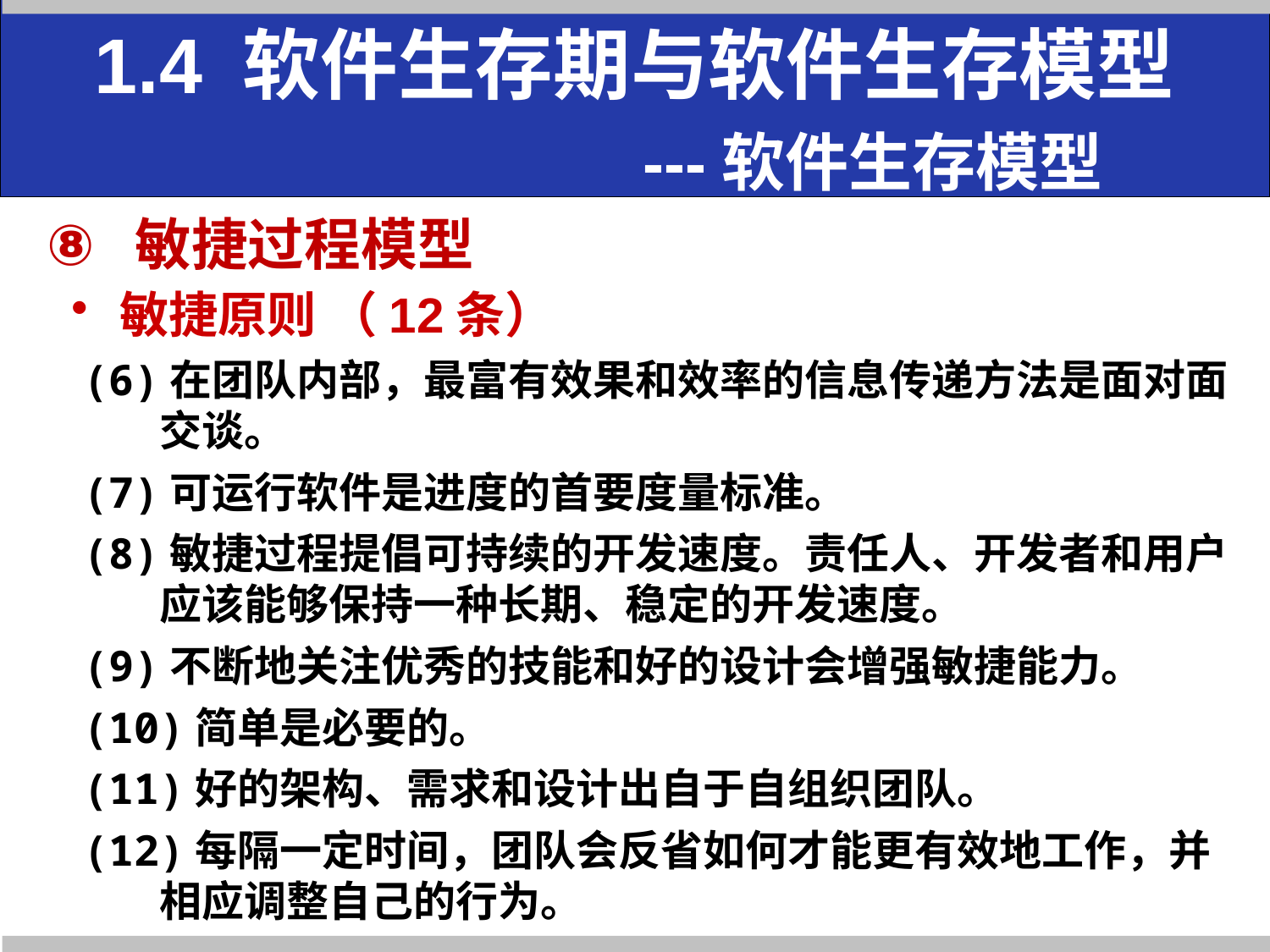

# 1.4 软件生存期与软件生存模型 ---软件生存模型
敏捷过程模型
敏捷原则 （12条）
(6)在团队内部，最富有效果和效率的信息传递方法是面对面交谈。
(7)可运行软件是进度的首要度量标准。
(8)敏捷过程提倡可持续的开发速度。责任人、开发者和用户应该能够保持一种长期、稳定的开发速度。
(9)不断地关注优秀的技能和好的设计会增强敏捷能力。
(10)简单是必要的。
(11)好的架构、需求和设计出自于自组织团队。
(12)每隔一定时间，团队会反省如何才能更有效地工作，并相应调整自己的行为。
93